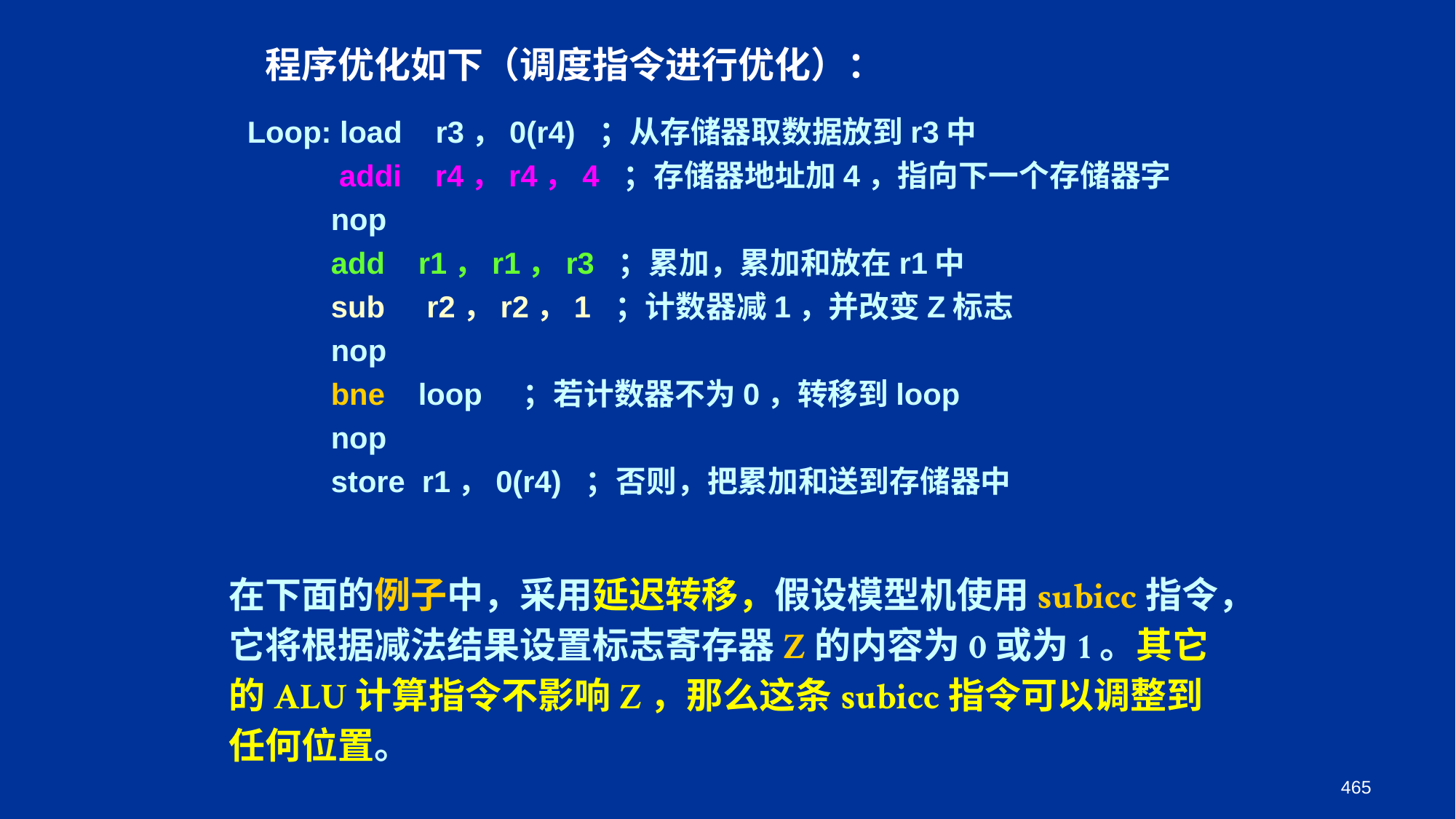

程序优化如下（调度指令进行优化）：
Loop: load    r3，0(r4)  ；从存储器取数据放到r3中
           addi    r4，r4，4  ；存储器地址加4，指向下一个存储器字
          nop
          add    r1，r1，r3  ；累加，累加和放在r1中
          sub     r2，r2，1  ；计数器减1，并改变Z标志
          nop
          bne    loop    ；若计数器不为0，转移到loop
          nop
          store  r1，0(r4)  ；否则，把累加和送到存储器中

在下面的例子中，采用延迟转移，假设模型机使用subicc指令，它将根据减法结果设置标志寄存器Z的内容为0或为1。其它的ALU计算指令不影响Z，那么这条subicc指令可以调整到任何位置。
465